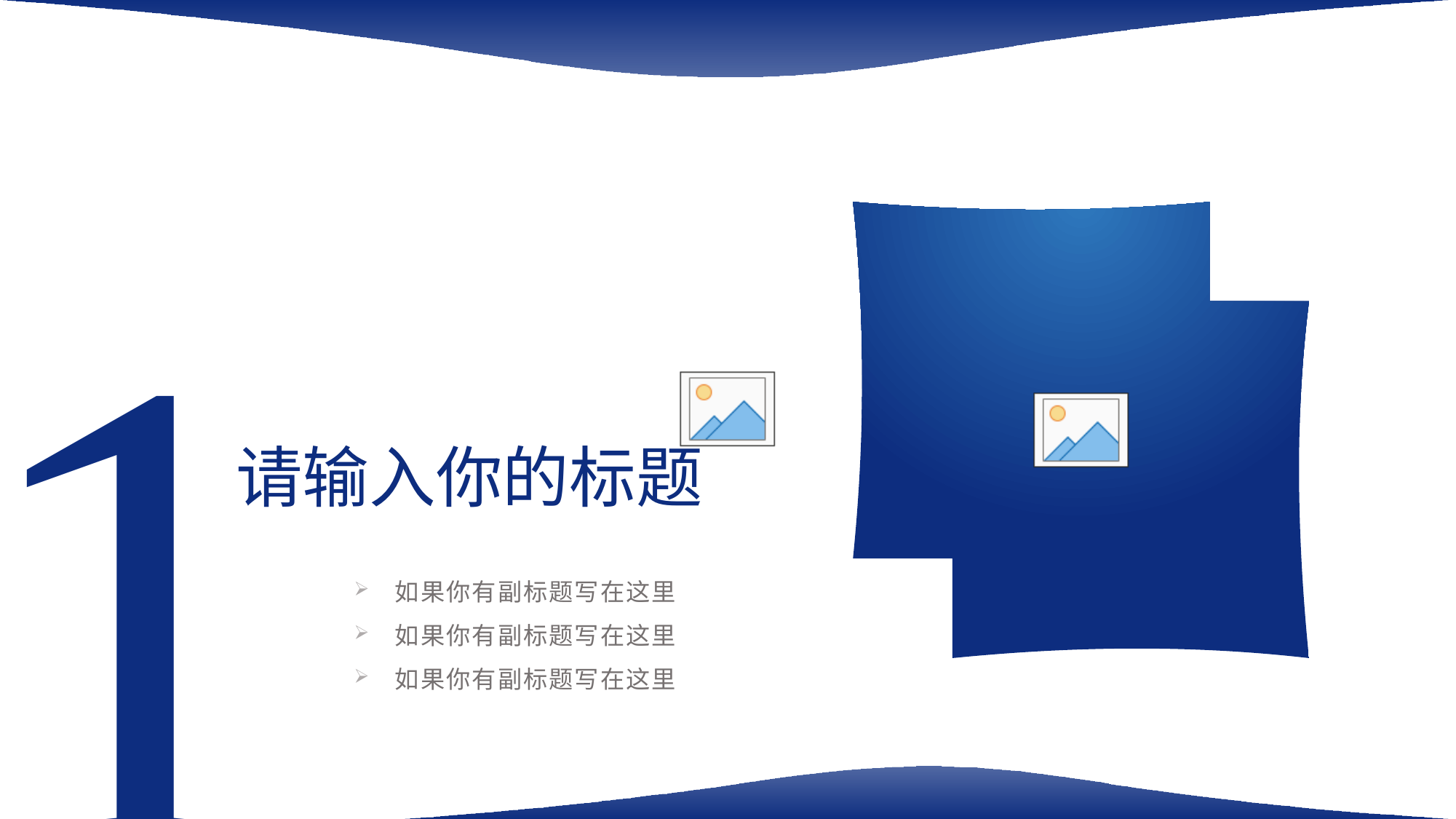

1

请输入你的标题
如果你有副标题写在这里
如果你有副标题写在这里
如果你有副标题写在这里

第四章使用指南：替换图片
第四章使用指南：关于母版